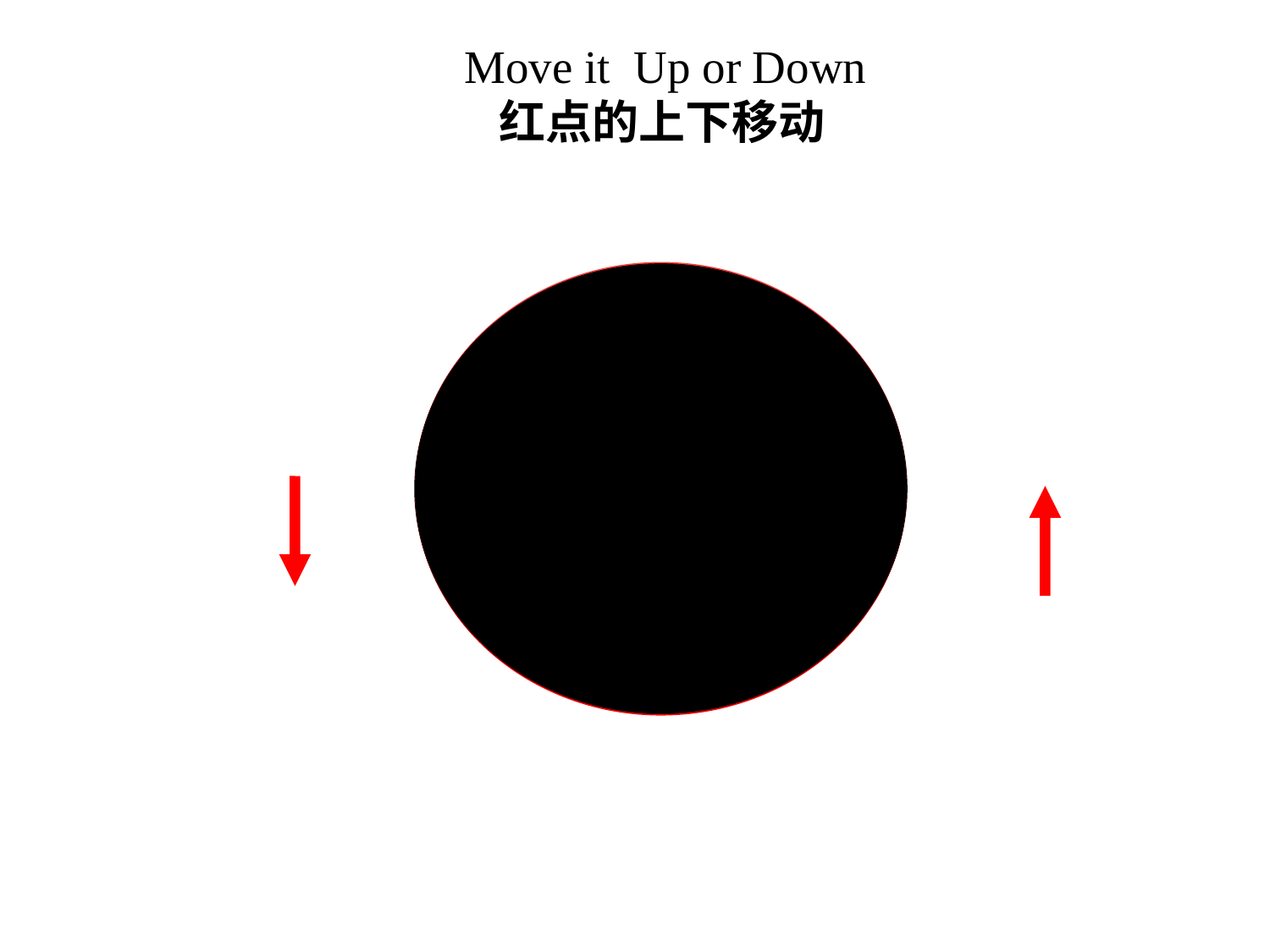

# Move it  Up or Down 红点的上下移动